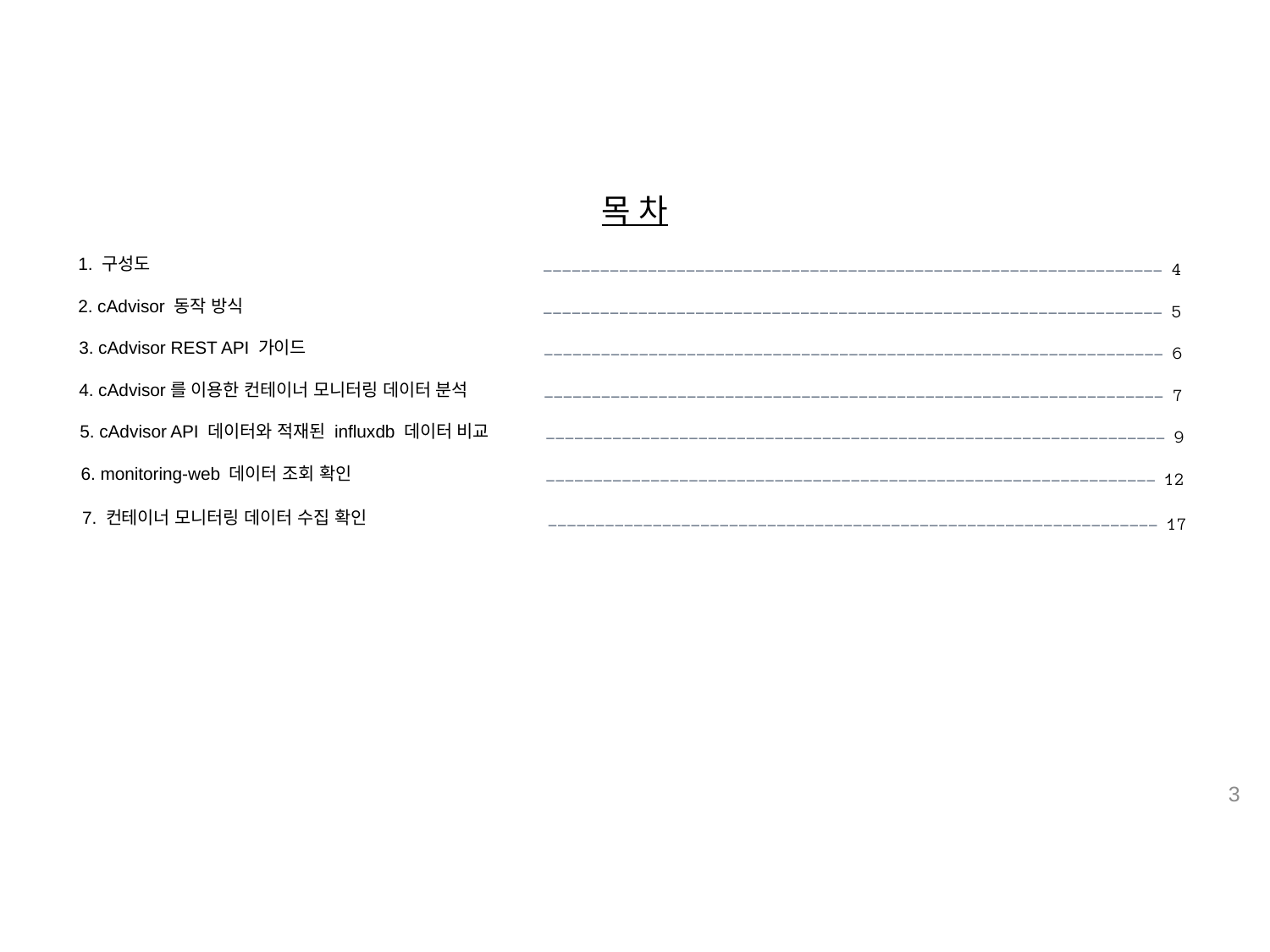

목 차
1. 구성도
----------------------------------------------------------------- 4
2. cAdvisor 동작 방식
----------------------------------------------------------------- 5
----------------------------------------------------------------- 6
3. cAdvisor REST API 가이드
4. cAdvisor를 이용한 컨테이너 모니터링 데이터 분석
----------------------------------------------------------------- 7
5. cAdvisor API 데이터와 적재된 influxdb 데이터 비교
----------------------------------------------------------------- 9
 ---------------------------------------------------------------- 12
6. monitoring-web 데이터 조회 확인
7. 컨테이너 모니터링 데이터 수집 확인
---------------------------------------------------------------- 17
3